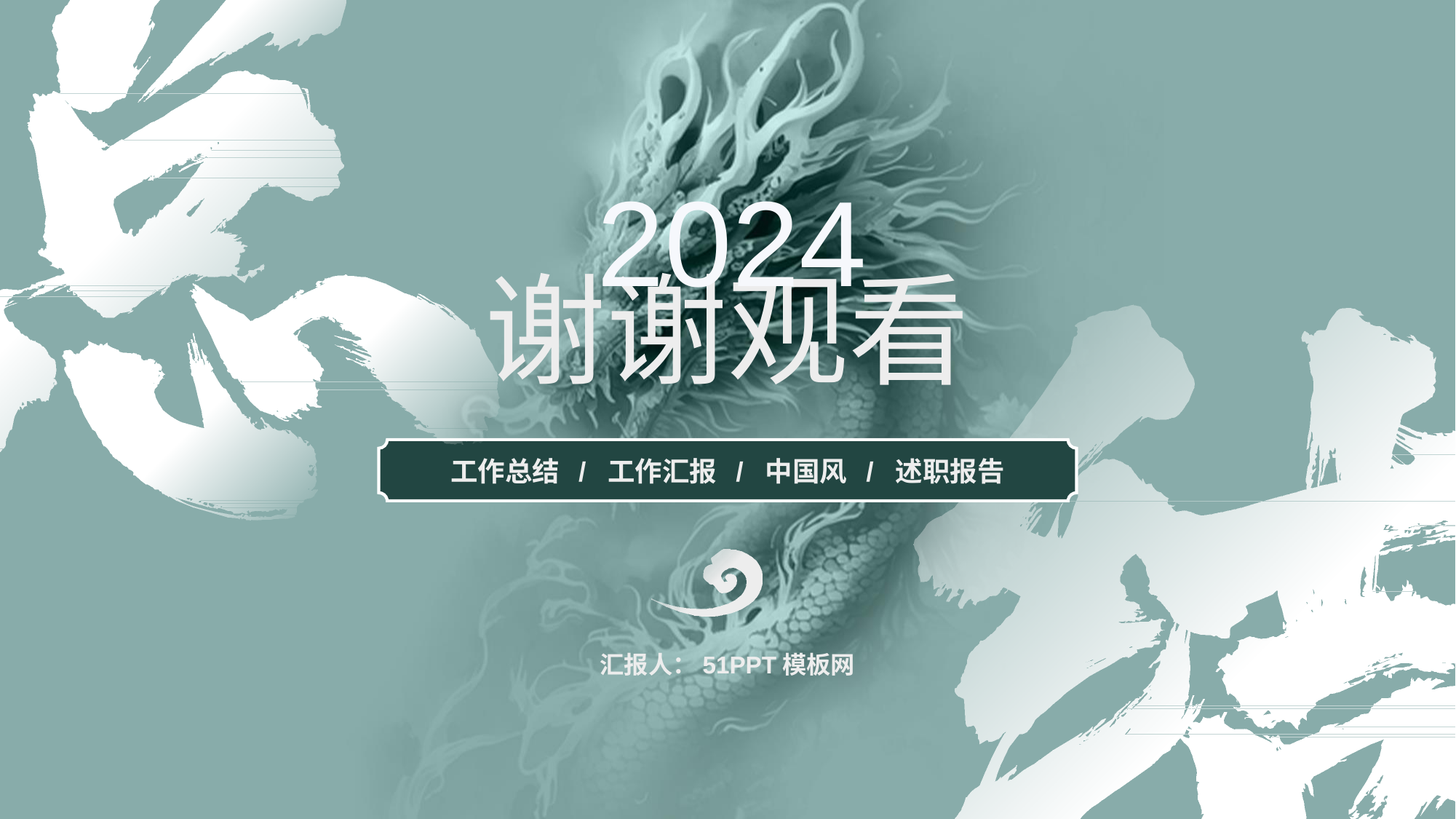

2024
谢谢观看

工作总结  /  工作汇报  /  中国风  /  述职报告

汇报人：51PPT模板网